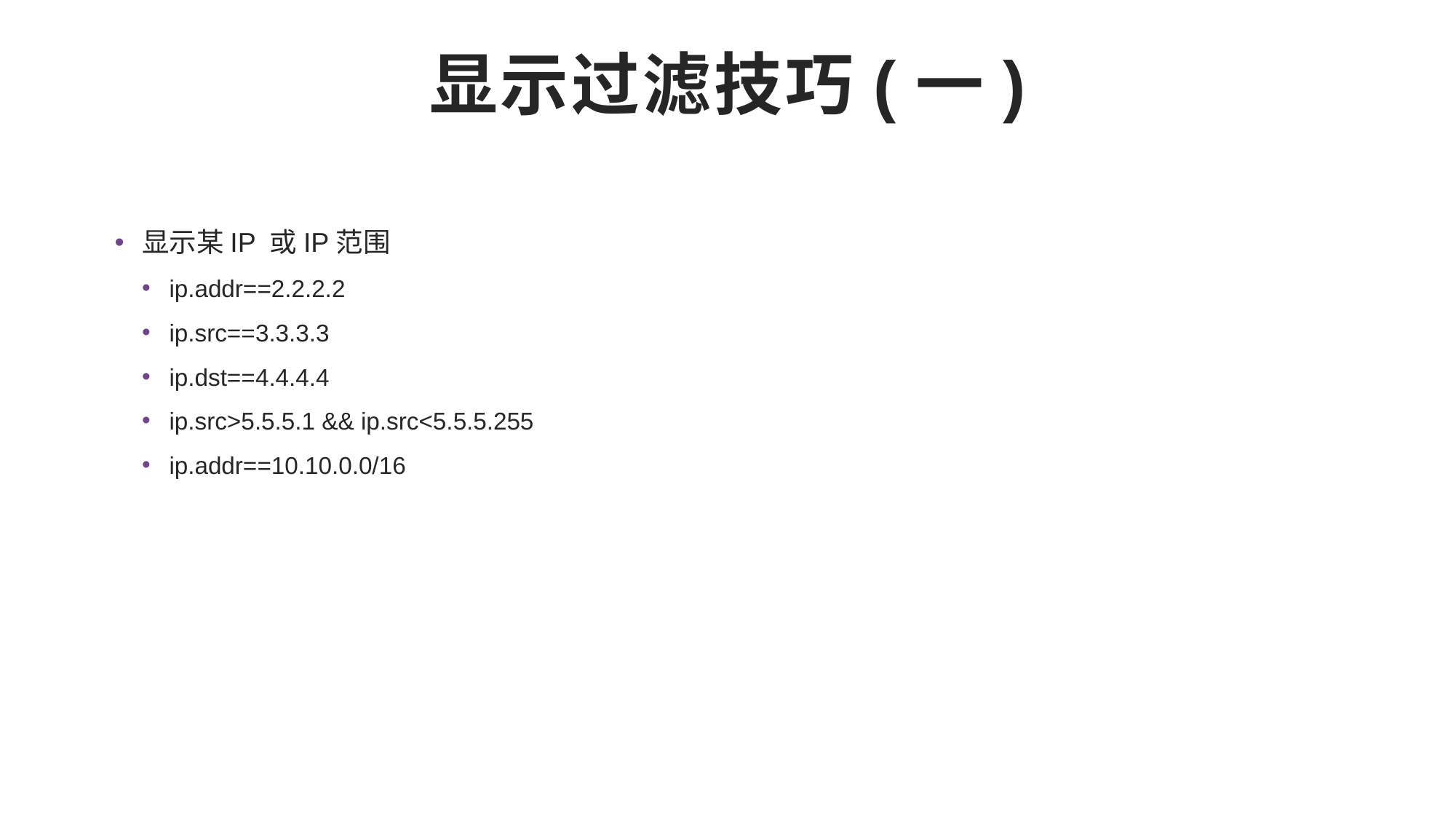

# 显示过滤技巧(一)
显示某IP 或IP范围
ip.addr==2.2.2.2
ip.src==3.3.3.3
ip.dst==4.4.4.4
ip.src>5.5.5.1 && ip.src<5.5.5.255
ip.addr==10.10.0.0/16